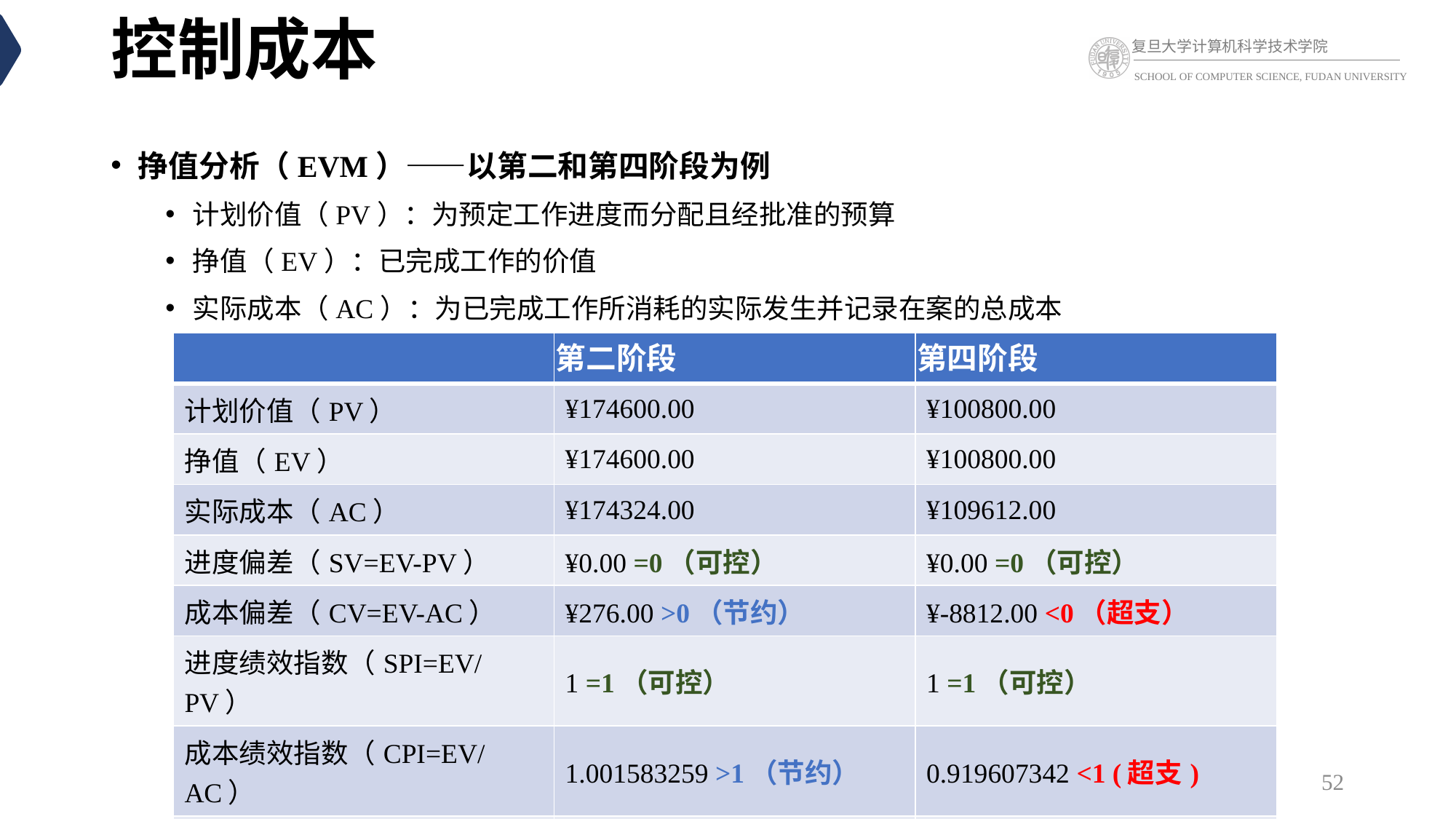

# 控制成本
挣值分析（EVM）——以第二和第四阶段为例
计划价值（PV）：为预定工作进度而分配且经批准的预算
挣值（EV）：已完成工作的价值
实际成本（AC）：为已完成工作所消耗的实际发生并记录在案的总成本
|  | 第二阶段 | 第四阶段 |
| --- | --- | --- |
| 计划价值（PV） | ¥174600.00 | ¥100800.00 |
| 挣值（EV） | ¥174600.00 | ¥100800.00 |
| 实际成本（AC） | ¥174324.00 | ¥109612.00 |
| 进度偏差（SV=EV-PV） | ¥0.00 =0（可控） | ¥0.00 =0（可控） |
| 成本偏差（CV=EV-AC） | ¥276.00 >0（节约） | ¥-8812.00 <0（超支） |
| 进度绩效指数（SPI=EV/PV） | 1 =1（可控） | 1 =1（可控） |
| 成本绩效指数（CPI=EV/AC） | 1.001583259 >1（节约） | 0.919607342 <1 (超支) |
| 完工估算（EAC1） | ¥735,348.00 | ¥749,013.00 |
| 完工尚需绩效指数（TCPI） | 0.94 | 1.01 |
52